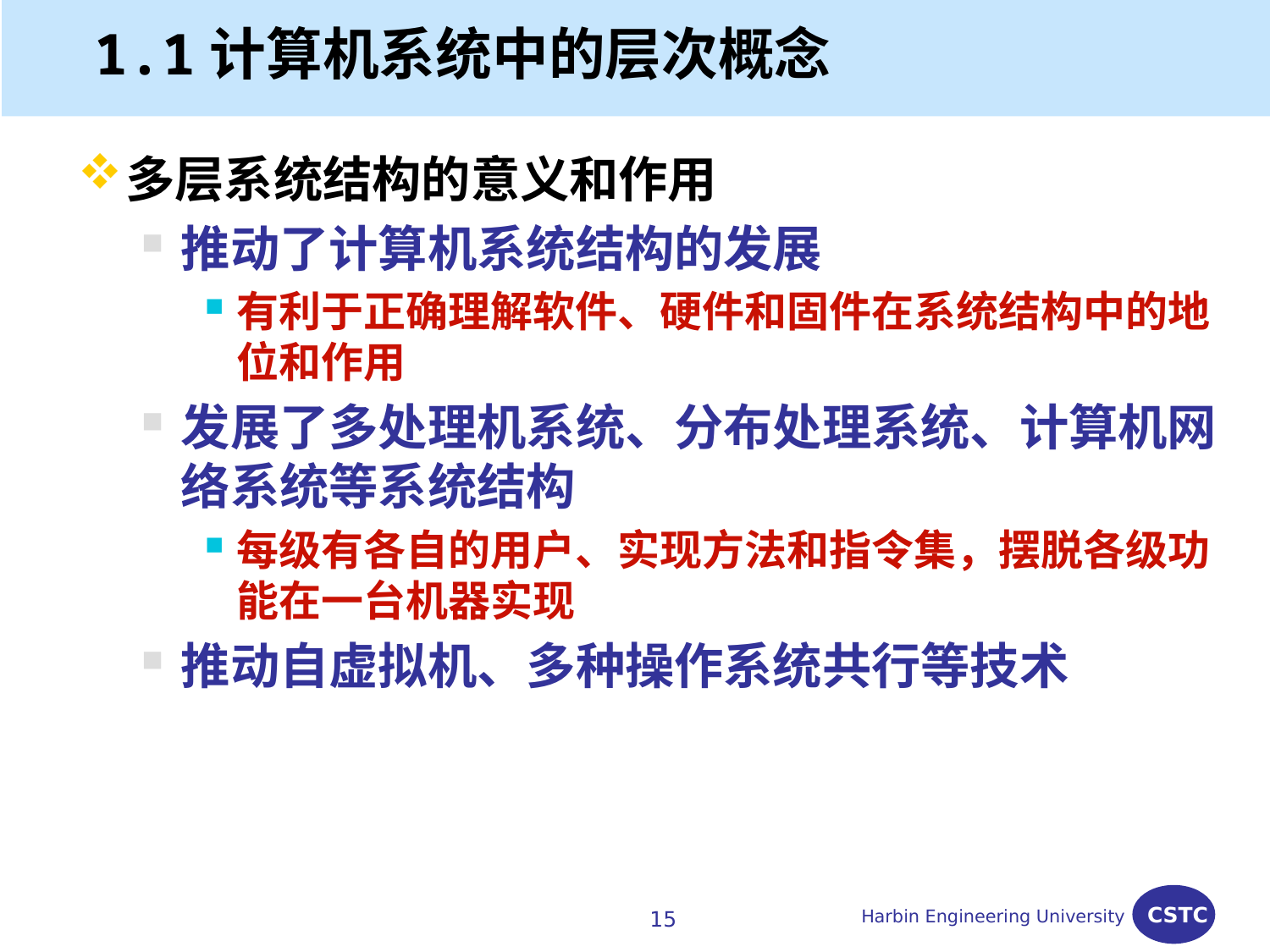

# 1.1计算机系统中的层次概念
多层系统结构的意义和作用
推动了计算机系统结构的发展
有利于正确理解软件、硬件和固件在系统结构中的地位和作用
发展了多处理机系统、分布处理系统、计算机网络系统等系统结构
每级有各自的用户、实现方法和指令集，摆脱各级功能在一台机器实现
推动自虚拟机、多种操作系统共行等技术

15
Harbin Engineering University